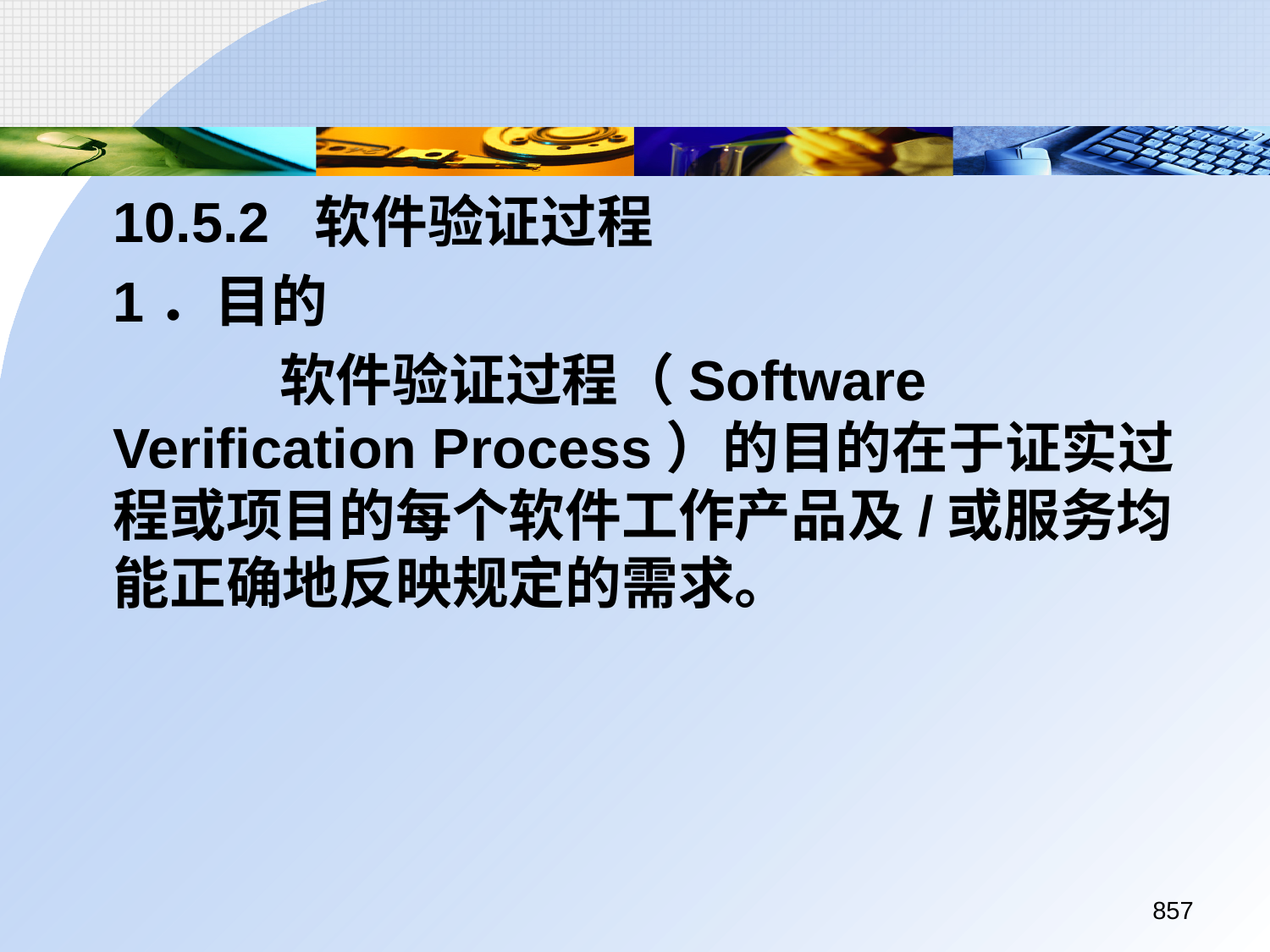

10.5.2  软件验证过程
	1．目的
		  软件验证过程（Software Verification Process）的目的在于证实过程或项目的每个软件工作产品及/或服务均能正确地反映规定的需求。
857